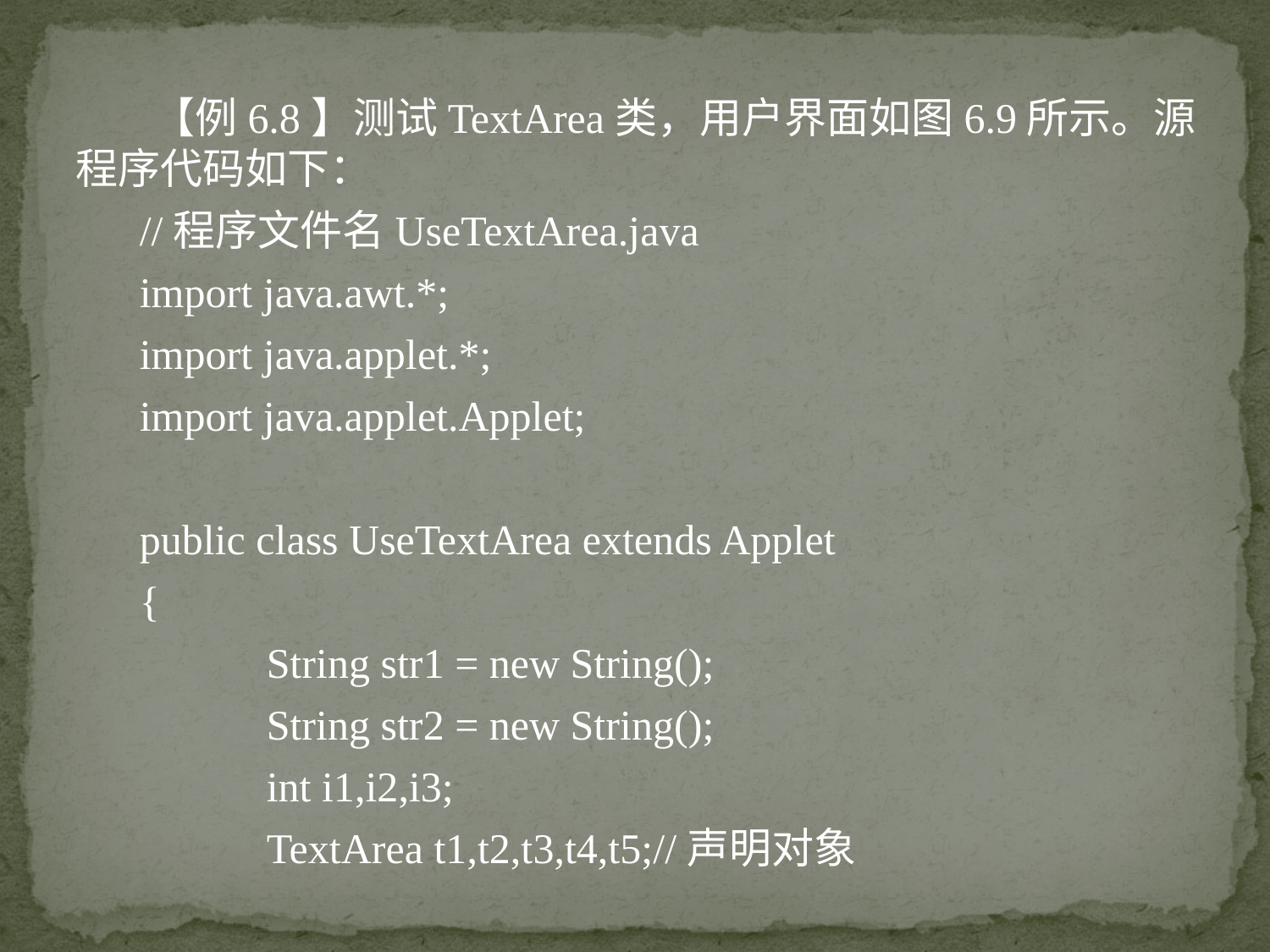

【例6.8】测试TextArea类，用户界面如图6.9所示。源程序代码如下：
//程序文件名UseTextArea.java
import java.awt.*;
import java.applet.*;
import java.applet.Applet;

public class UseTextArea extends Applet
{
	String str1 = new String();
	String str2 = new String();
	int i1,i2,i3;
	TextArea t1,t2,t3,t4,t5;//声明对象